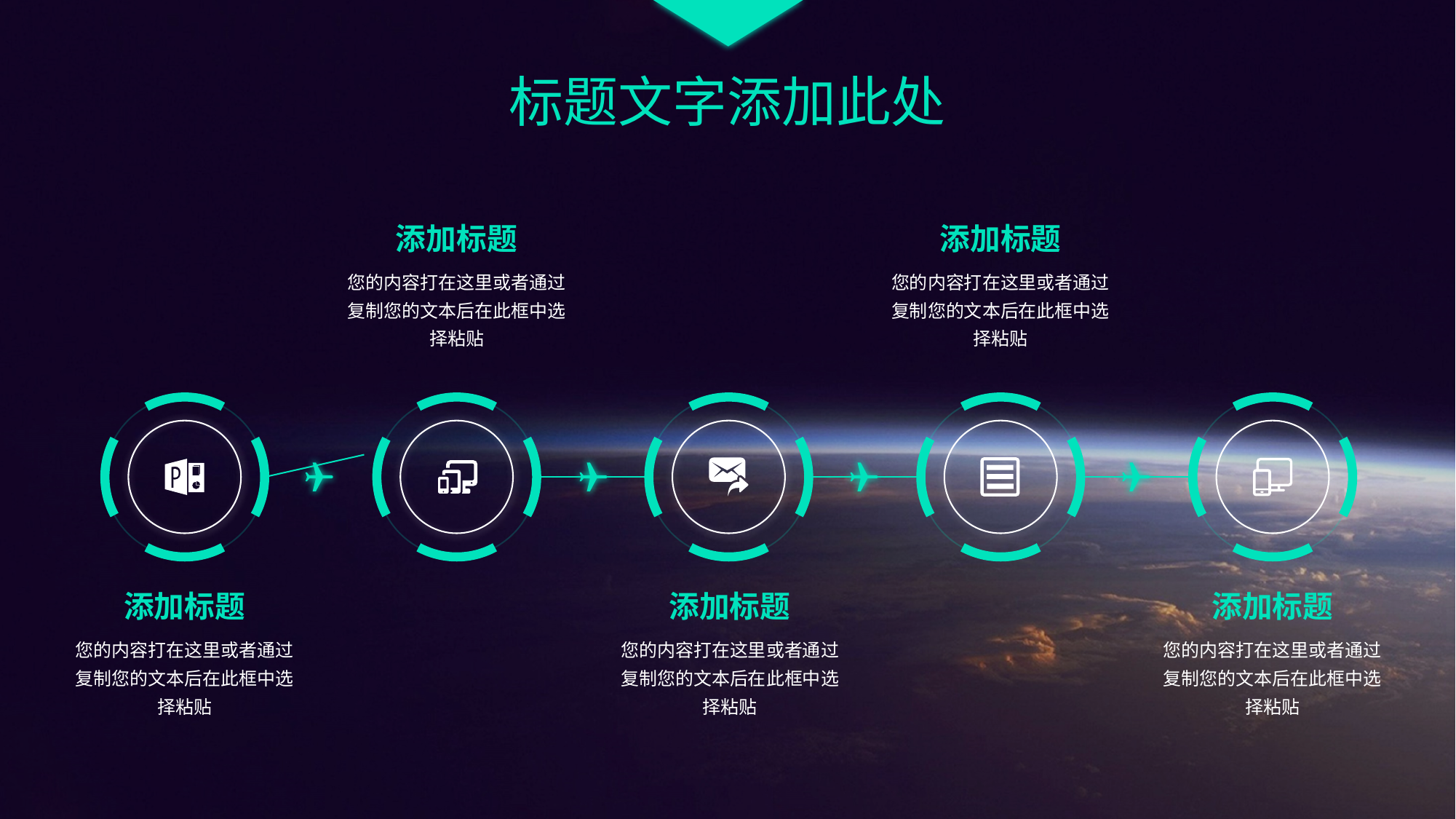

标题文字添加此处
添加标题
您的内容打在这里或者通过复制您的文本后在此框中选择粘贴
添加标题
您的内容打在这里或者通过复制您的文本后在此框中选择粘贴

添加标题
您的内容打在这里或者通过复制您的文本后在此框中选择粘贴
添加标题
您的内容打在这里或者通过复制您的文本后在此框中选择粘贴
添加标题
您的内容打在这里或者通过复制您的文本后在此框中选择粘贴